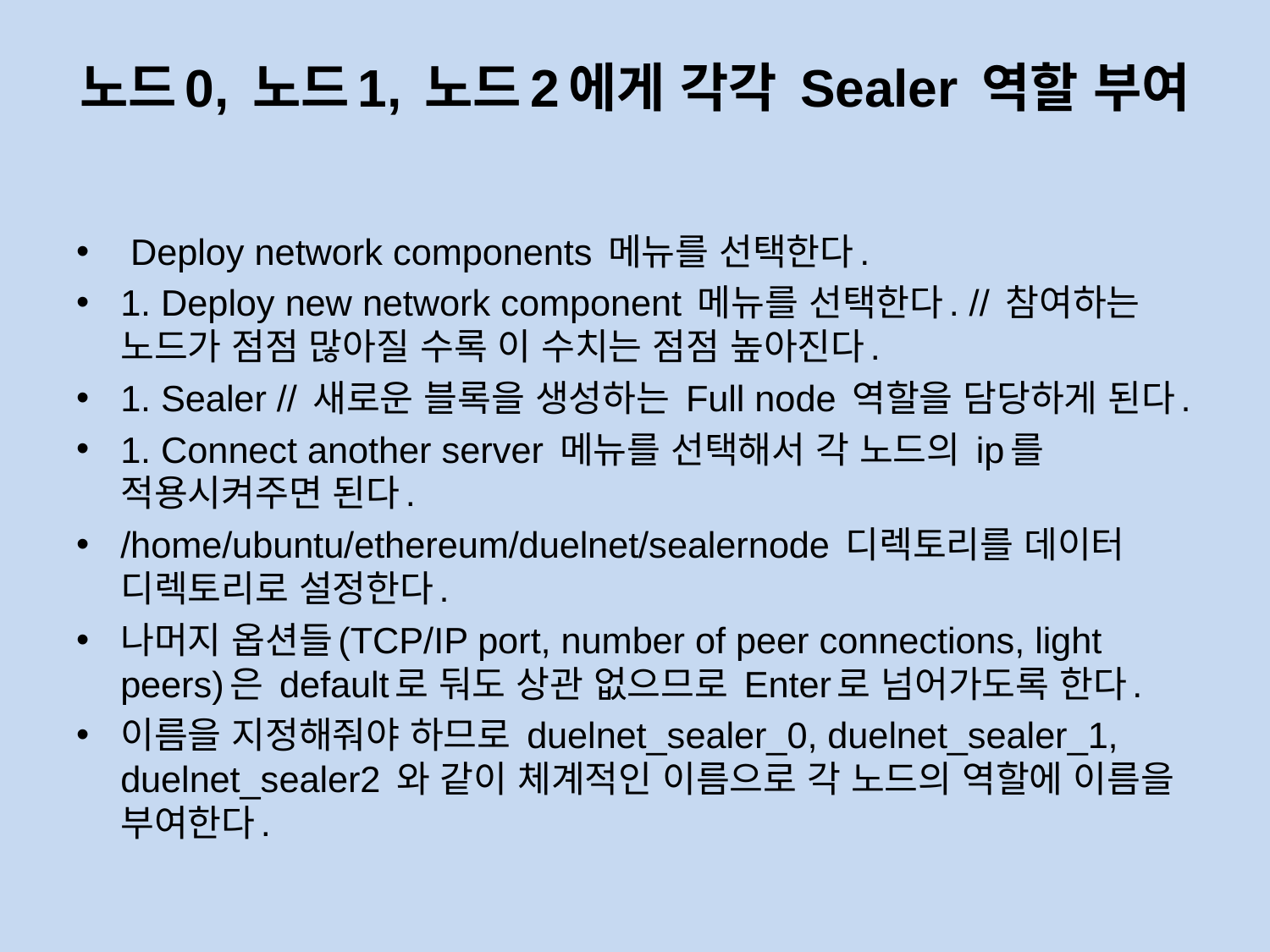

# 노드0, 노드1, 노드2에게 각각 Sealer 역할 부여
 Deploy network components 메뉴를 선택한다.
1. Deploy new network component 메뉴를 선택한다. // 참여하는 노드가 점점 많아질 수록 이 수치는 점점 높아진다.
1. Sealer // 새로운 블록을 생성하는 Full node 역할을 담당하게 된다.
1. Connect another server 메뉴를 선택해서 각 노드의 ip를 적용시켜주면 된다.
/home/ubuntu/ethereum/duelnet/sealernode 디렉토리를 데이터 디렉토리로 설정한다.
나머지 옵션들(TCP/IP port, number of peer connections, light peers)은 default로 둬도 상관 없으므로 Enter로 넘어가도록 한다.
이름을 지정해줘야 하므로 duelnet_sealer_0, duelnet_sealer_1, duelnet_sealer2 와 같이 체계적인 이름으로 각 노드의 역할에 이름을 부여한다.